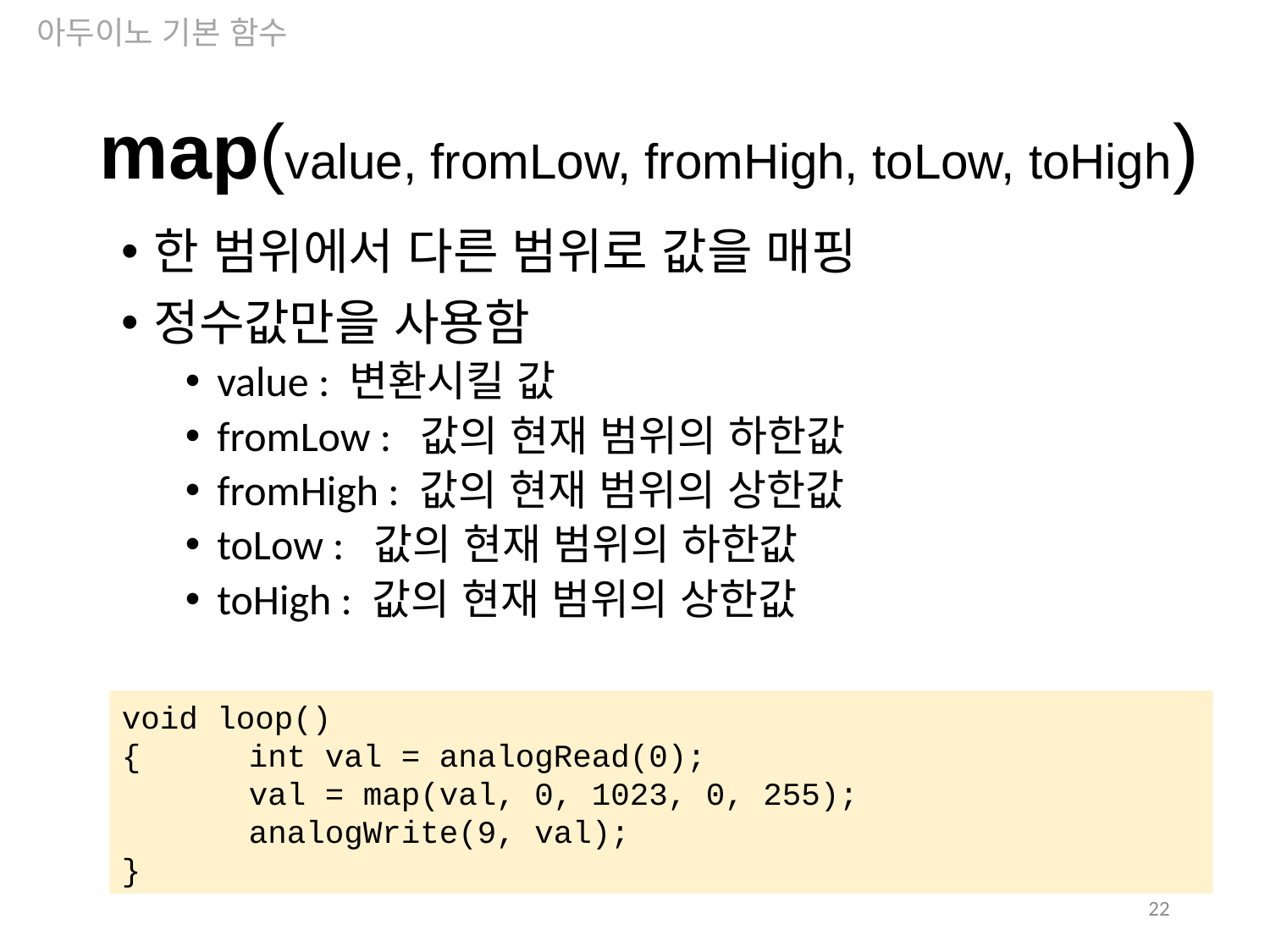

아두이노 기본 함수
map(value, fromLow, fromHigh, toLow, toHigh)
한 범위에서 다른 범위로 값을 매핑
정수값만을 사용함
value : 변환시킬 값
fromLow :  값의 현재 범위의 하한값
fromHigh : 값의 현재 범위의 상한값
toLow :  값의 현재 범위의 하한값
toHigh : 값의 현재 범위의 상한값

void loop()
{	int val = analogRead(0);
	val = map(val, 0, 1023, 0, 255);
	analogWrite(9, val);
}
22